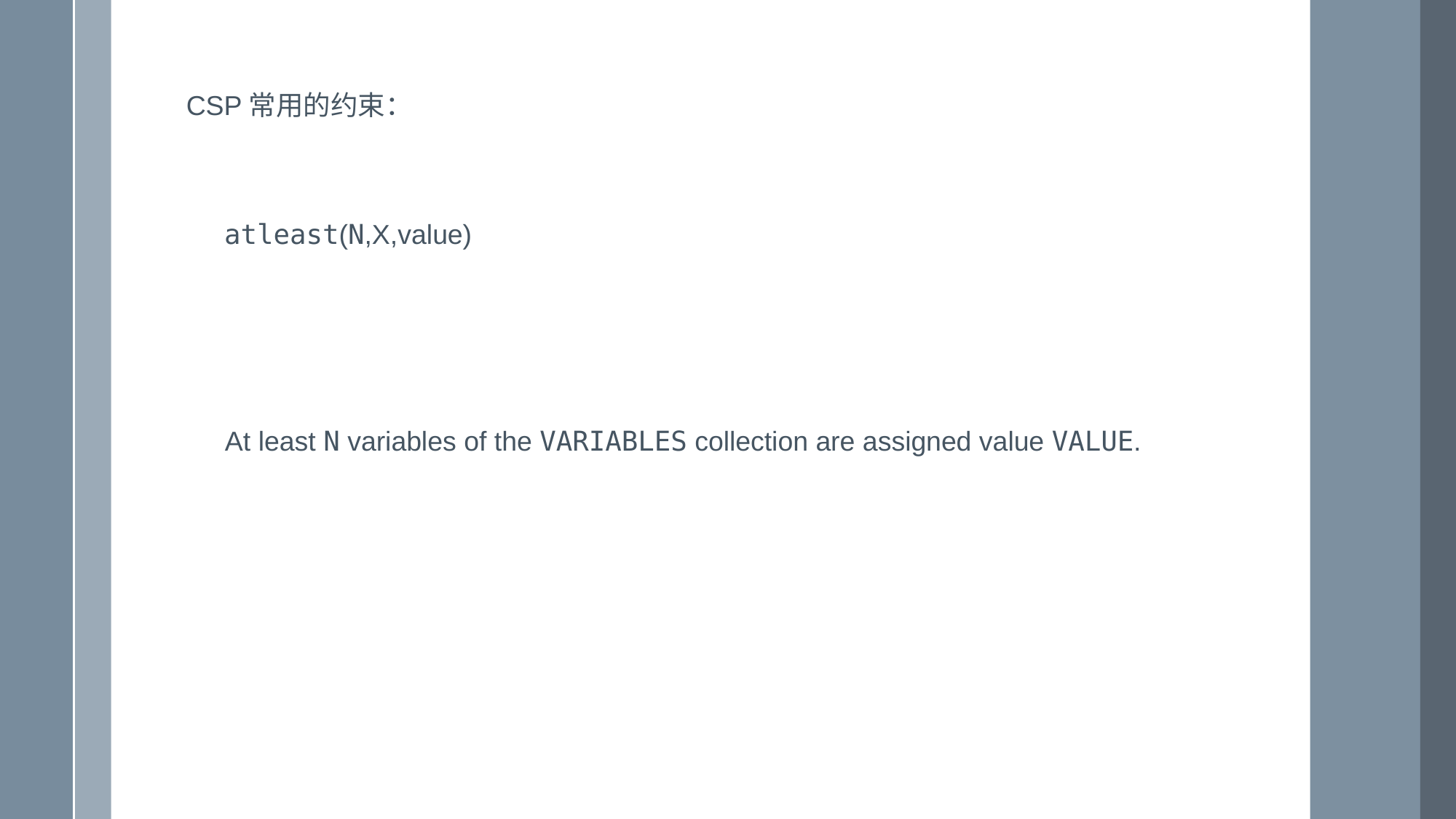

CSP常用的约束：
𝚊𝚝𝚕𝚎𝚊𝚜𝚝(𝙽,X,value)
At least 𝙽 variables of the 𝚅𝙰𝚁𝙸𝙰𝙱𝙻𝙴𝚂 collection are assigned value 𝚅𝙰𝙻𝚄𝙴.